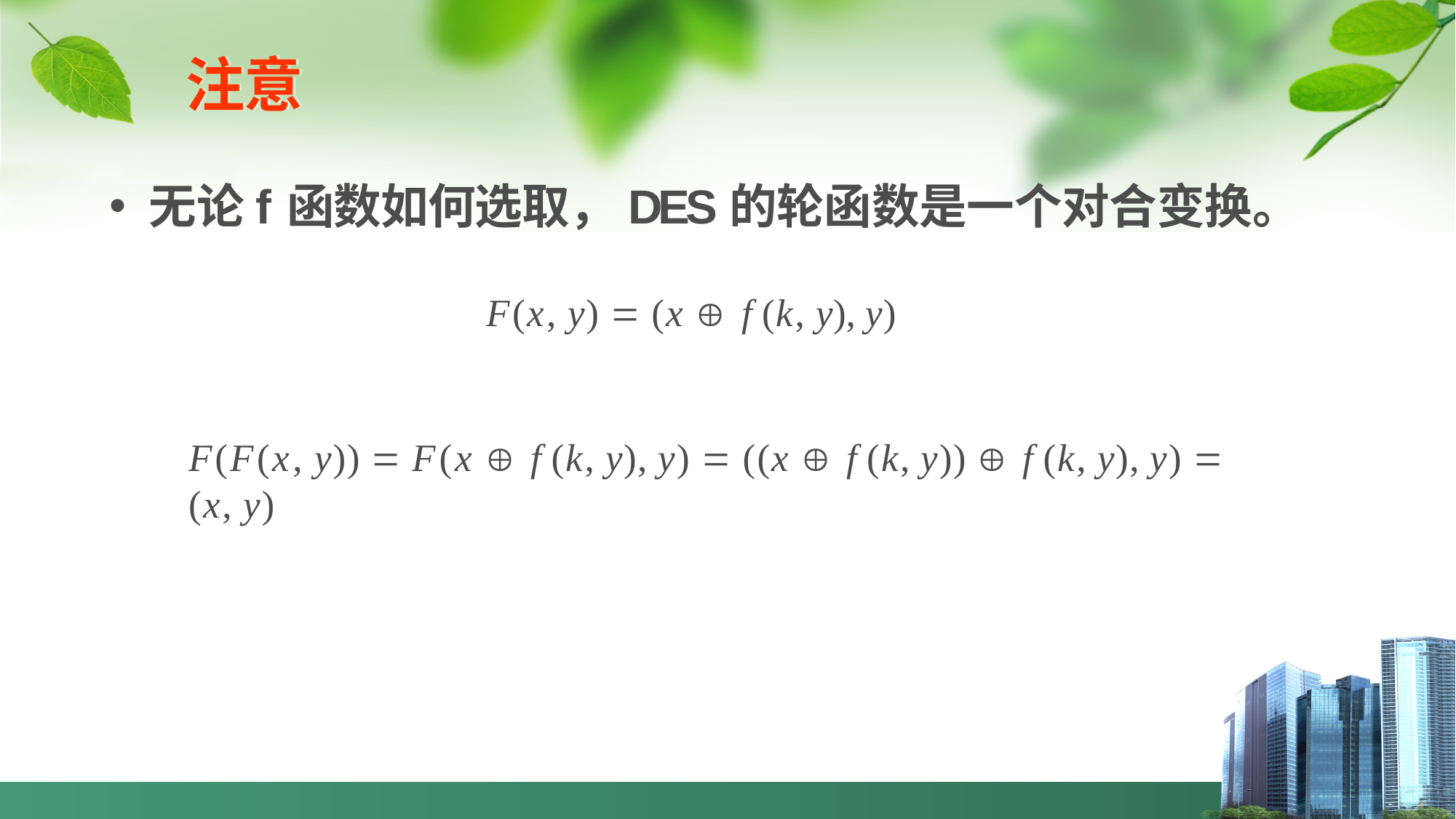

# 注意
无论f函数如何选取，DES的轮函数是一个对合变换。

F(x, y) = (x ⊕ f (k, y), y)

F(F(x, y)) = F(x ⊕ f (k, y), y) = ((x ⊕ f (k, y)) ⊕ f (k, y), y) = (x, y)